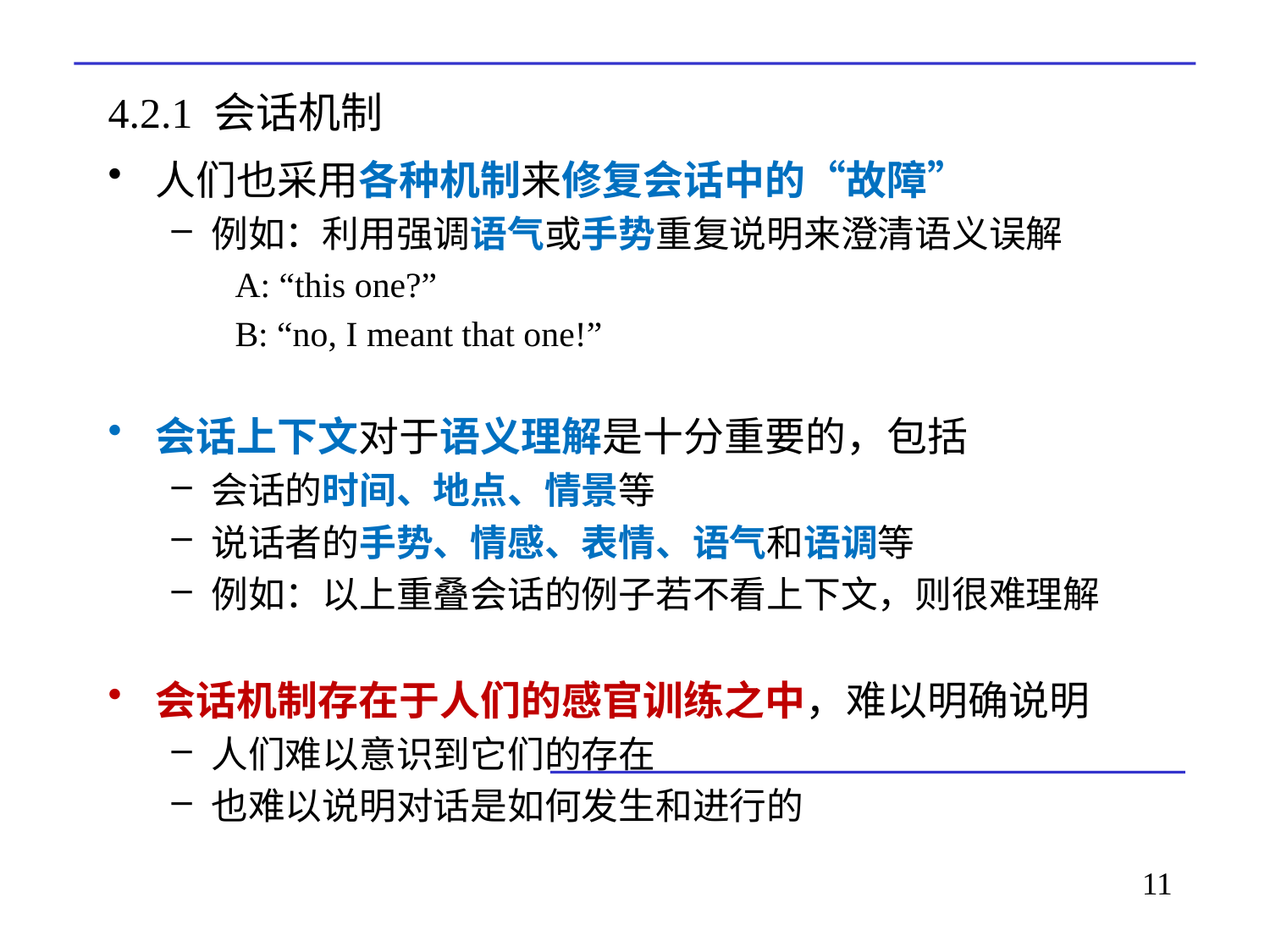

# 4.2.1 会话机制
人们也采用各种机制来修复会话中的“故障”
例如：利用强调语气或手势重复说明来澄清语义误解
A: “this one?”
B: “no, I meant that one!”

会话上下文对于语义理解是十分重要的，包括
会话的时间、地点、情景等
说话者的手势、情感、表情、语气和语调等
例如：以上重叠会话的例子若不看上下文，则很难理解

会话机制存在于人们的感官训练之中，难以明确说明
人们难以意识到它们的存在
也难以说明对话是如何发生和进行的
11